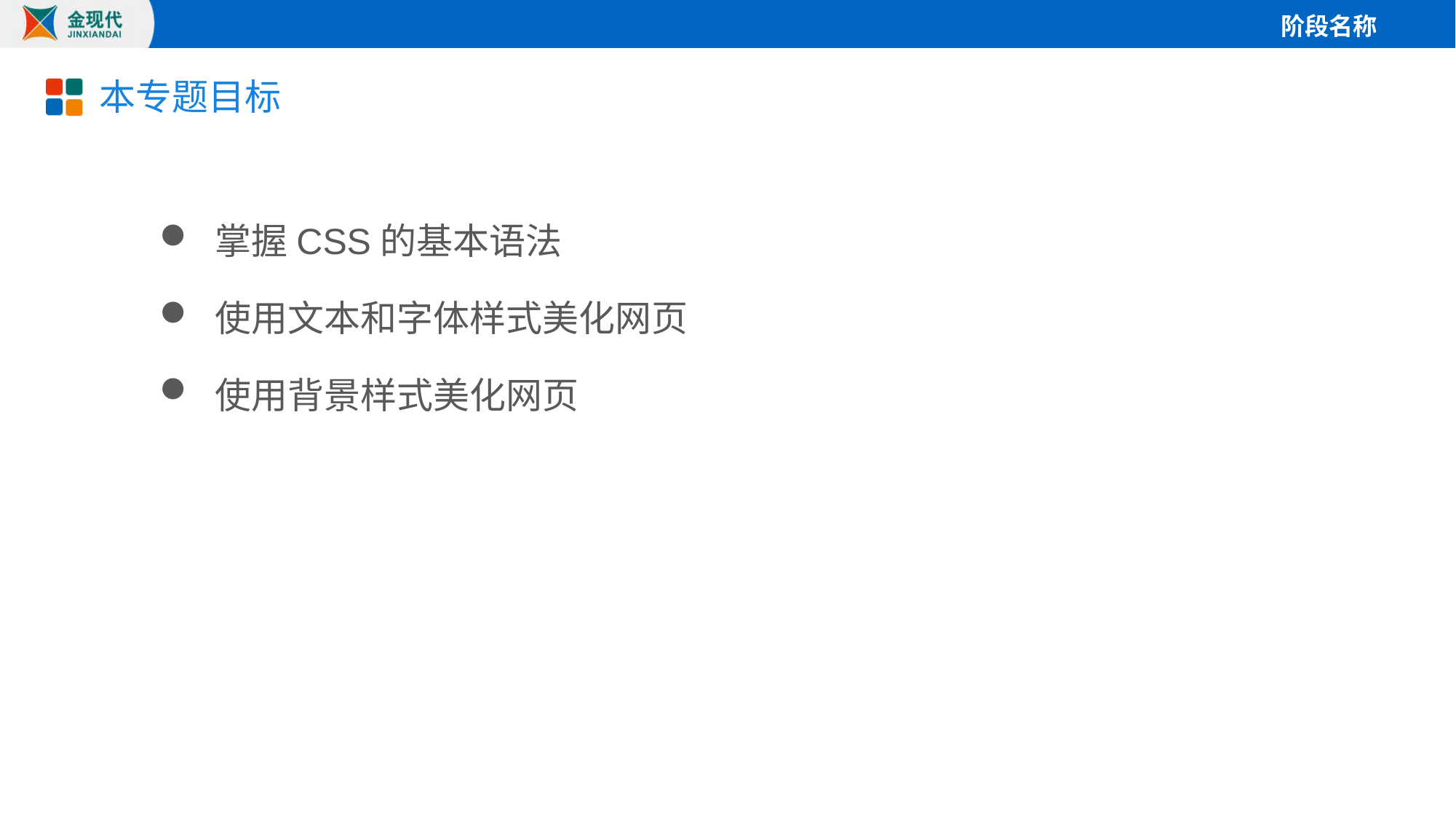

# 本专题目标
 掌握CSS的基本语法
 使用文本和字体样式美化网页
 使用背景样式美化网页